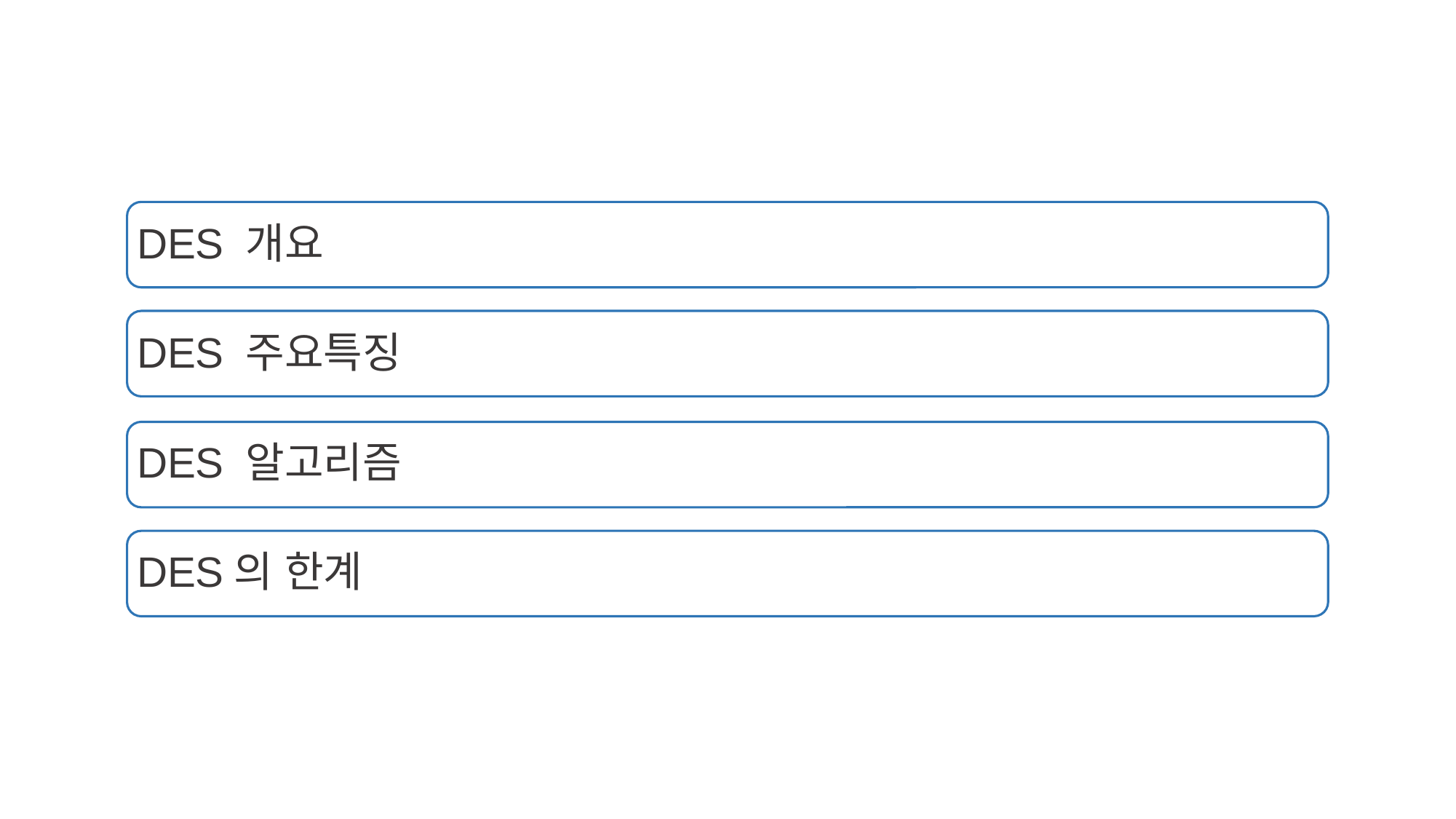

DES 개요
DES 주요특징
DES 알고리즘
DES의 한계